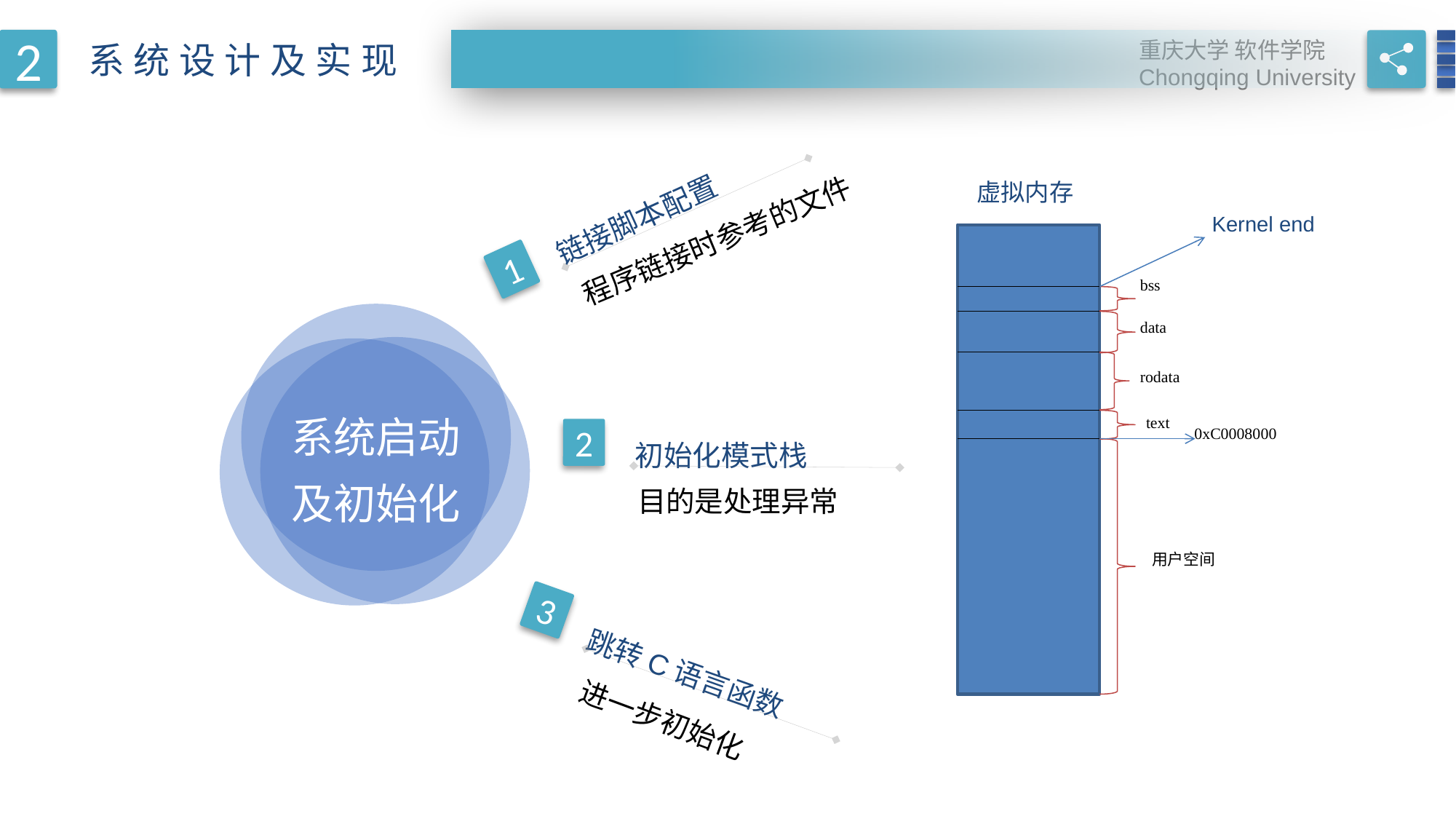

2
重庆大学 软件学院
Chongqing University

系统设计及实现
RESEARCH BACKGROUNDS
虚拟内存
Kernel end

bss

data

rodata
text

0xC0008000

用户空间
链接脚本配置
1
程序链接时参考的文件

系统启动及初始化
2
初始化模式栈
目的是处理异常
3
跳转C语言函数
进一步初始化